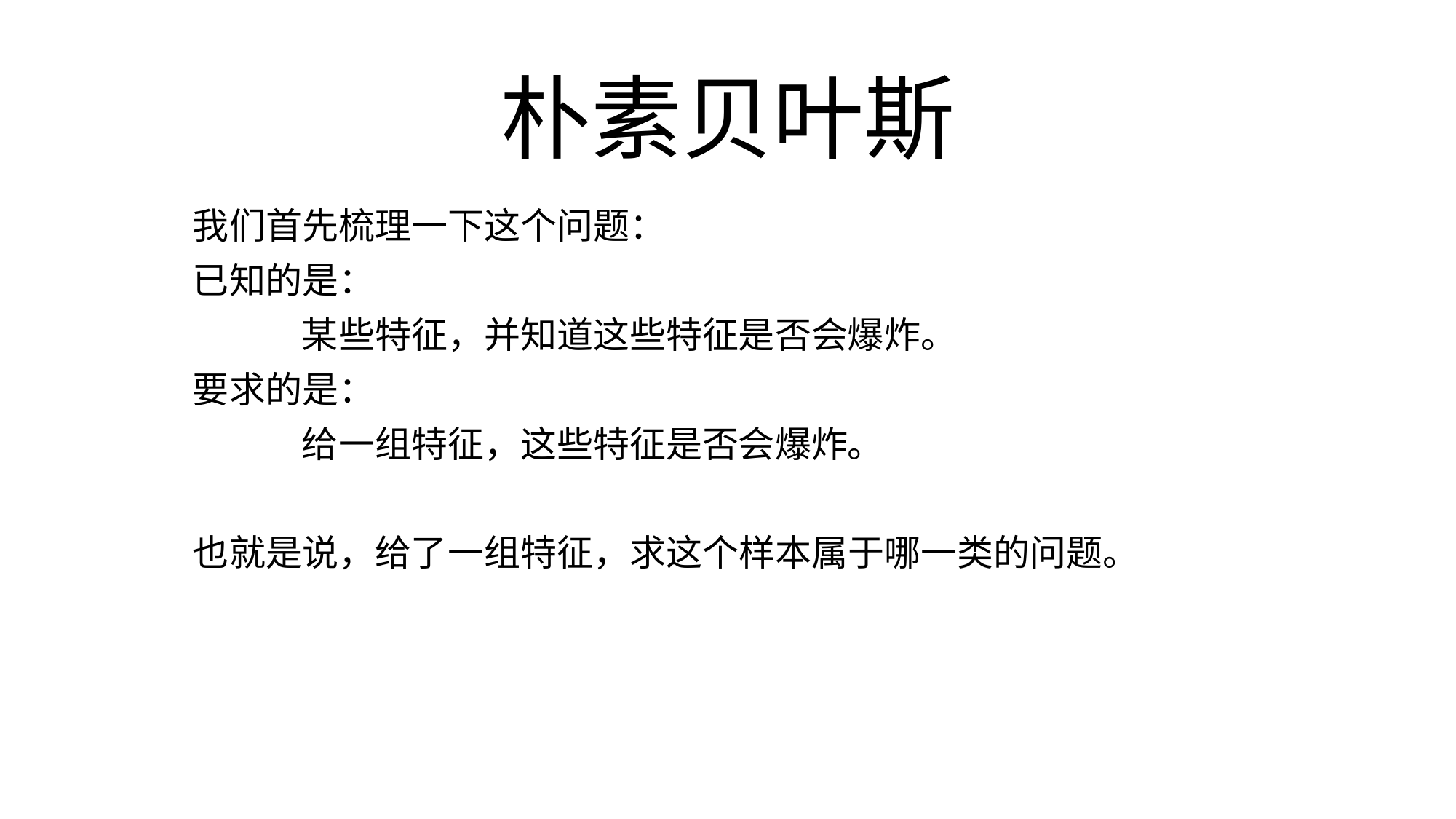

# 朴素贝叶斯
我们首先梳理一下这个问题：
已知的是：
	某些特征，并知道这些特征是否会爆炸。
要求的是：
	给一组特征，这些特征是否会爆炸。

也就是说，给了一组特征，求这个样本属于哪一类的问题。